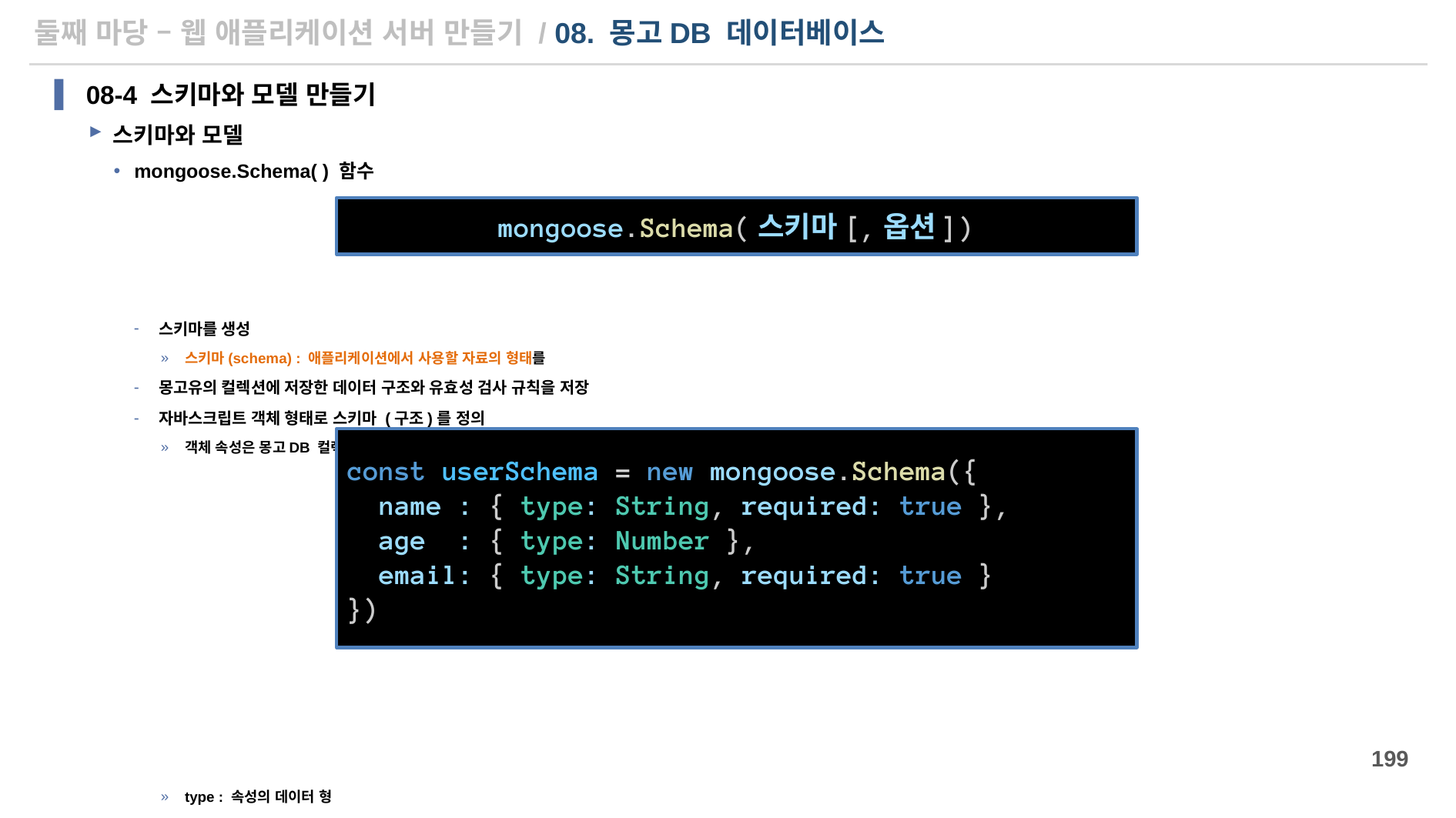

# 둘째 마당 – 웹 애플리케이션 서버 만들기 / 08. 몽고DB 데이터베이스
08-4 스키마와 모델 만들기
스키마와 모델
mongoose.Schema( ) 함수

스키마를 생성
스키마(schema) : 애플리케이션에서 사용할 자료의 형태를
몽고유의 컬렉션에 저장한 데이터 구조와 유효성 검사 규칙을 저장
자바스크립트 객체 형태로 스키마 (구조)를 정의
객체 속성은 몽고DB 컬렉션의 필드를 나타내고 각 속성의 값은 필드의 데이터 유형을 나타냄

type : 속성의 데이터 형

mongoose.Schema(스키마[,옵션])
const userSchema = new mongoose.Schema({
  name : { type: String, required: true },
  age  : { type: Number },
  email: { type: String, required: true }
})
199